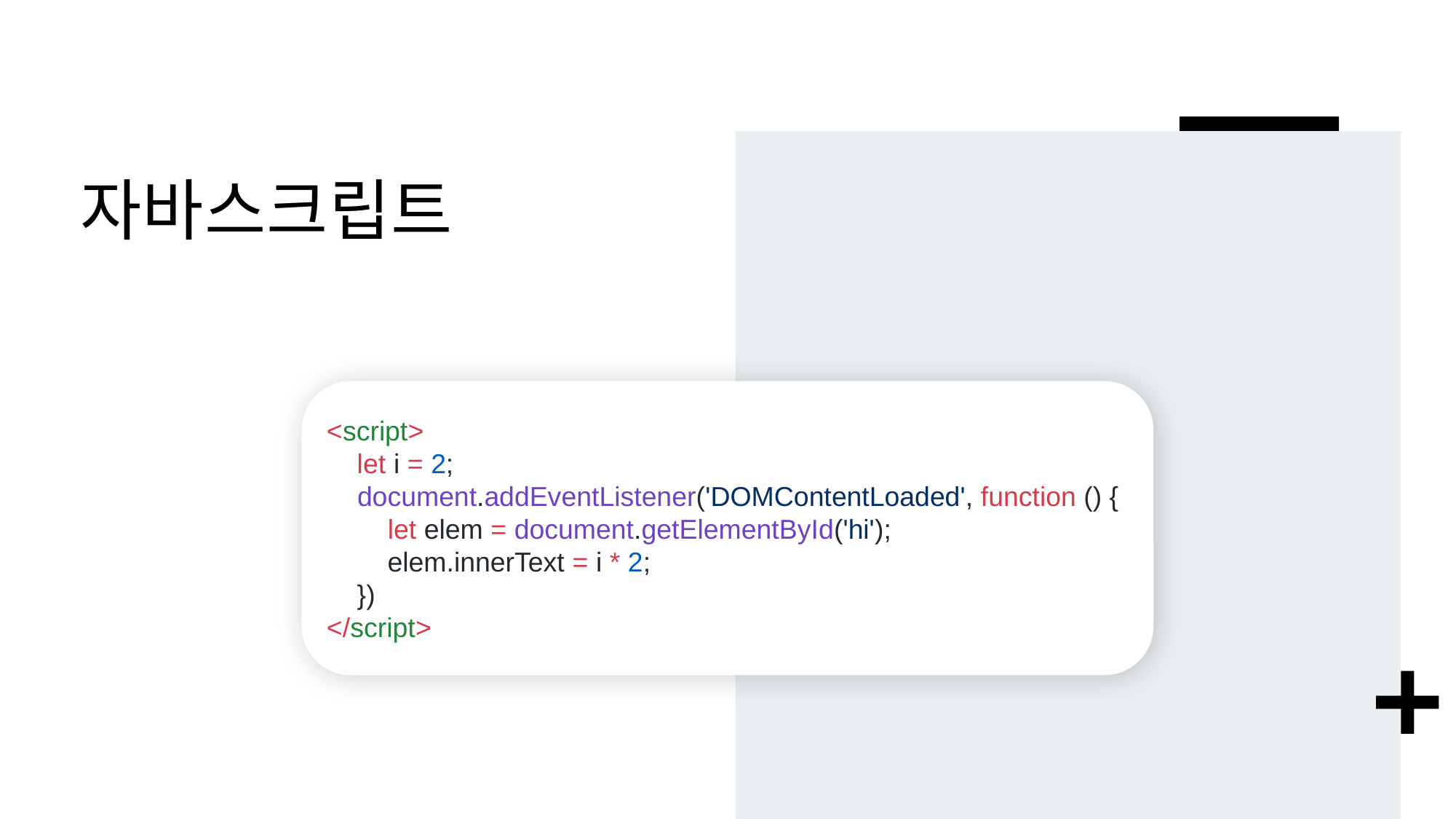

# 자바스크립트
<script>
    let i = 2;
    document.addEventListener('DOMContentLoaded', function () {
        let elem = document.getElementById('hi');
        elem.innerText = i * 2;
    })
</script>